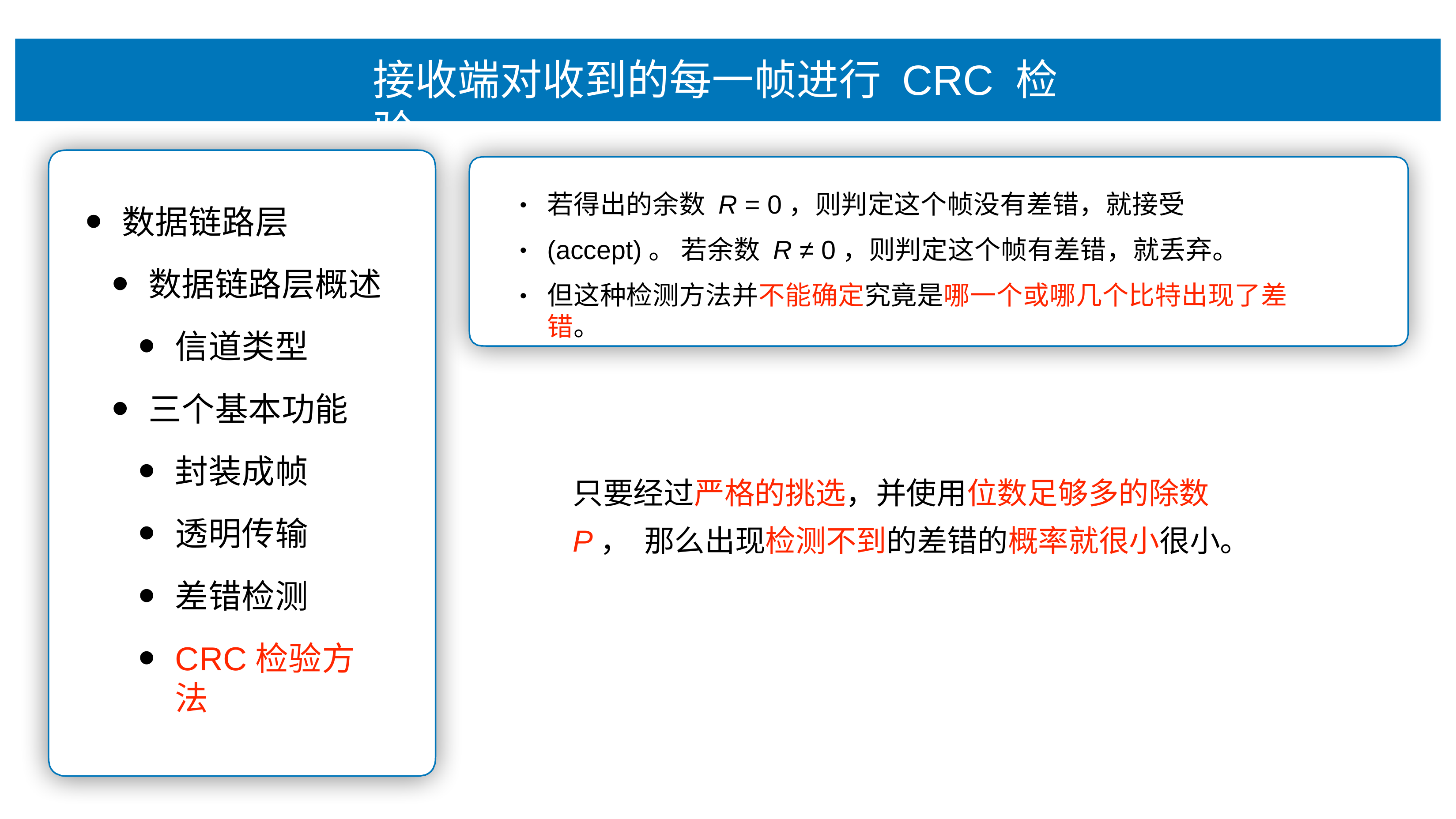

# 接收端对收到的每⼀帧进⾏ CRC 检验

若得出的余数 R = 0，则判定这个帧没有差错，就接受 (accept)。 若余数 R ≠ 0，则判定这个帧有差错，就丢弃。
但这种检测⽅法并不能确定究竟是哪⼀个或哪⼏个⽐特出现了差错。
•
数据链路层
数据链路层概述
信道类型
三个基本功能
封装成帧
透明传输
差错检测
CRC检验⽅法
•
•
只要经过严格的挑选，并使⽤位数⾜够多的除数 P，  那么出现检测不到的差错的概率就很⼩很⼩。